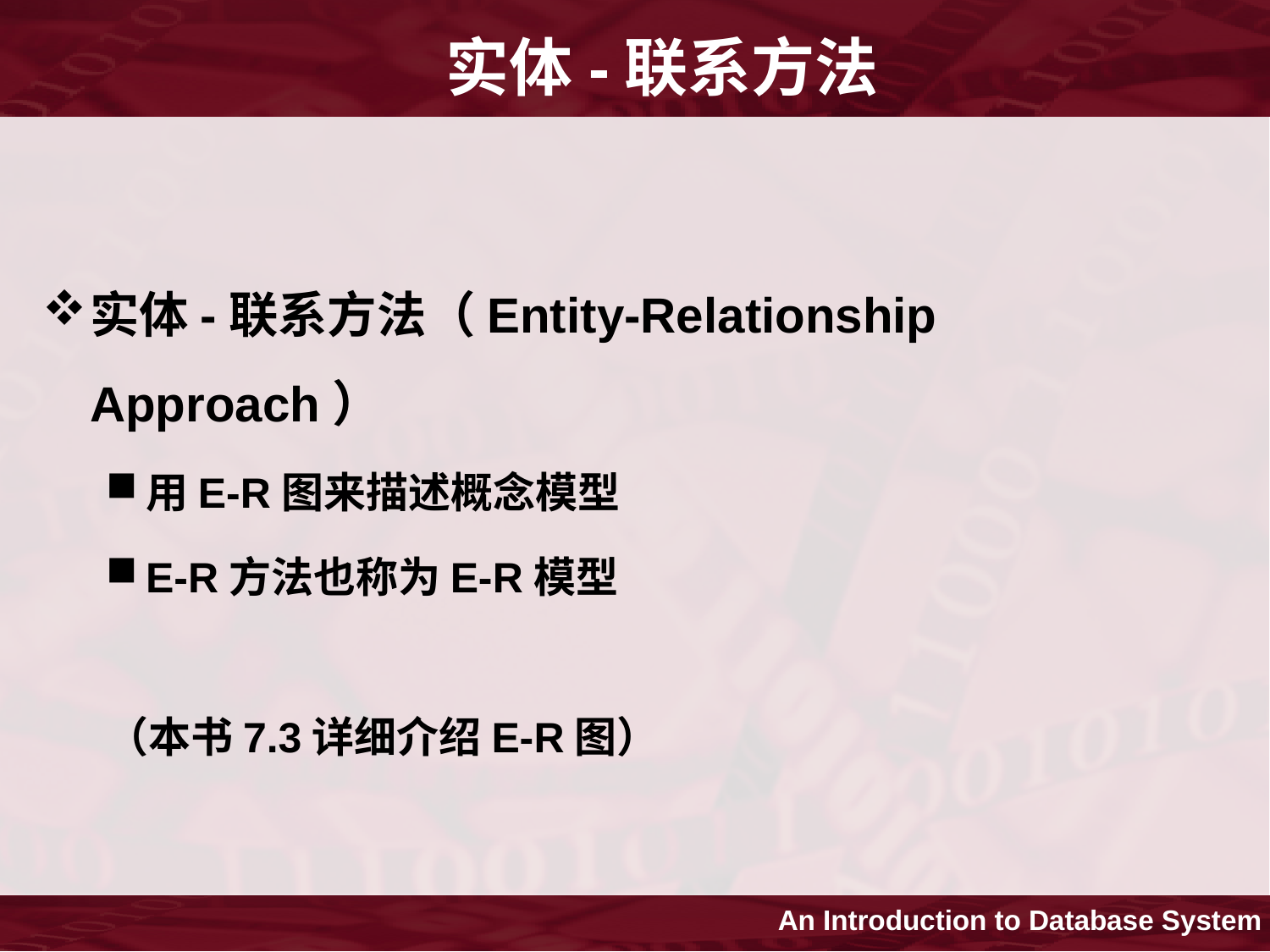

# 实体-联系方法
实体-联系方法（Entity-Relationship Approach）
用E-R图来描述概念模型
E-R方法也称为E-R模型

（本书7.3详细介绍E-R图）